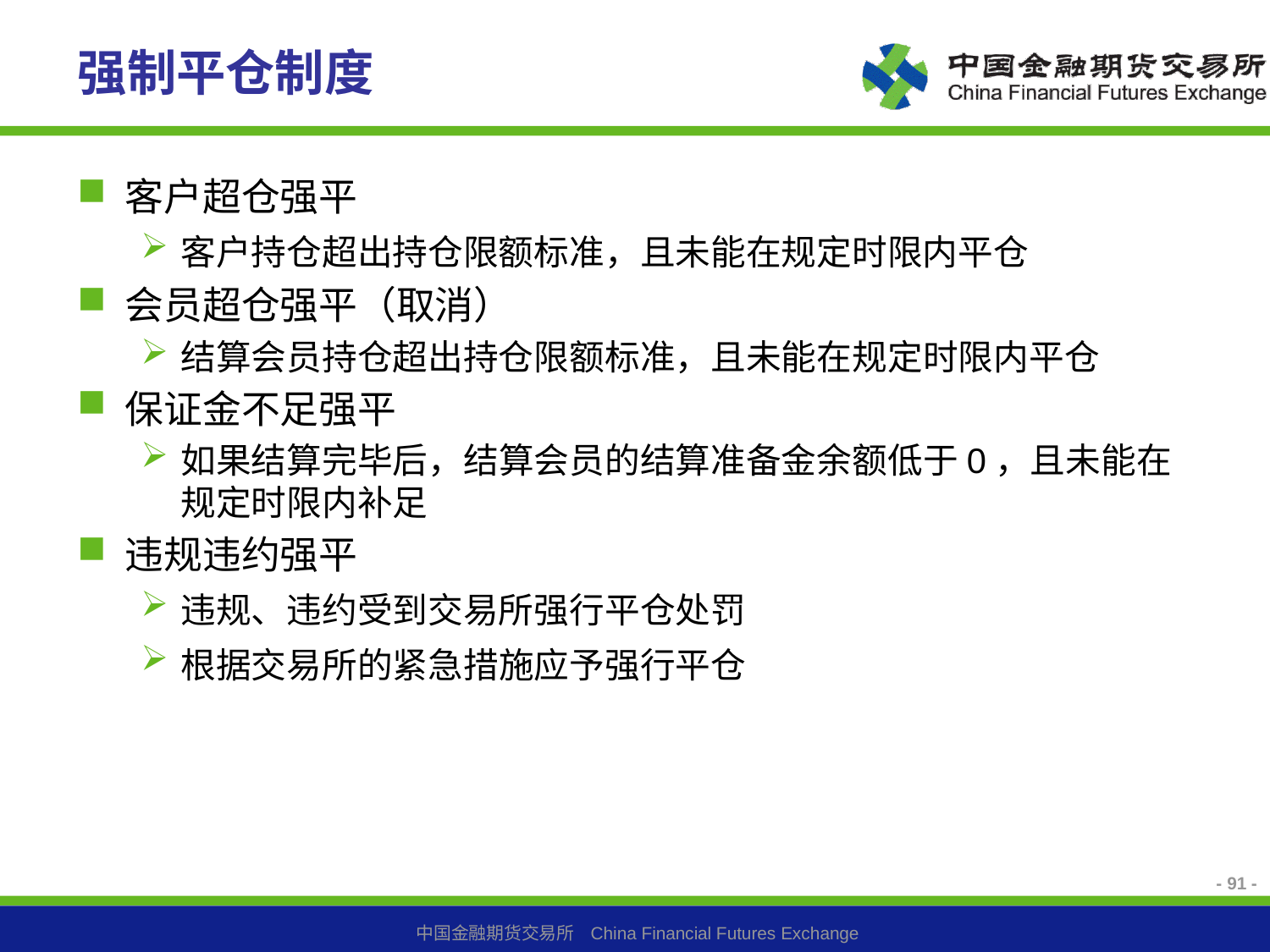

# 强制平仓制度
客户超仓强平
客户持仓超出持仓限额标准，且未能在规定时限内平仓
会员超仓强平（取消）
结算会员持仓超出持仓限额标准，且未能在规定时限内平仓
保证金不足强平
如果结算完毕后，结算会员的结算准备金余额低于0，且未能在规定时限内补足
违规违约强平
违规、违约受到交易所强行平仓处罚
根据交易所的紧急措施应予强行平仓
- 91 -